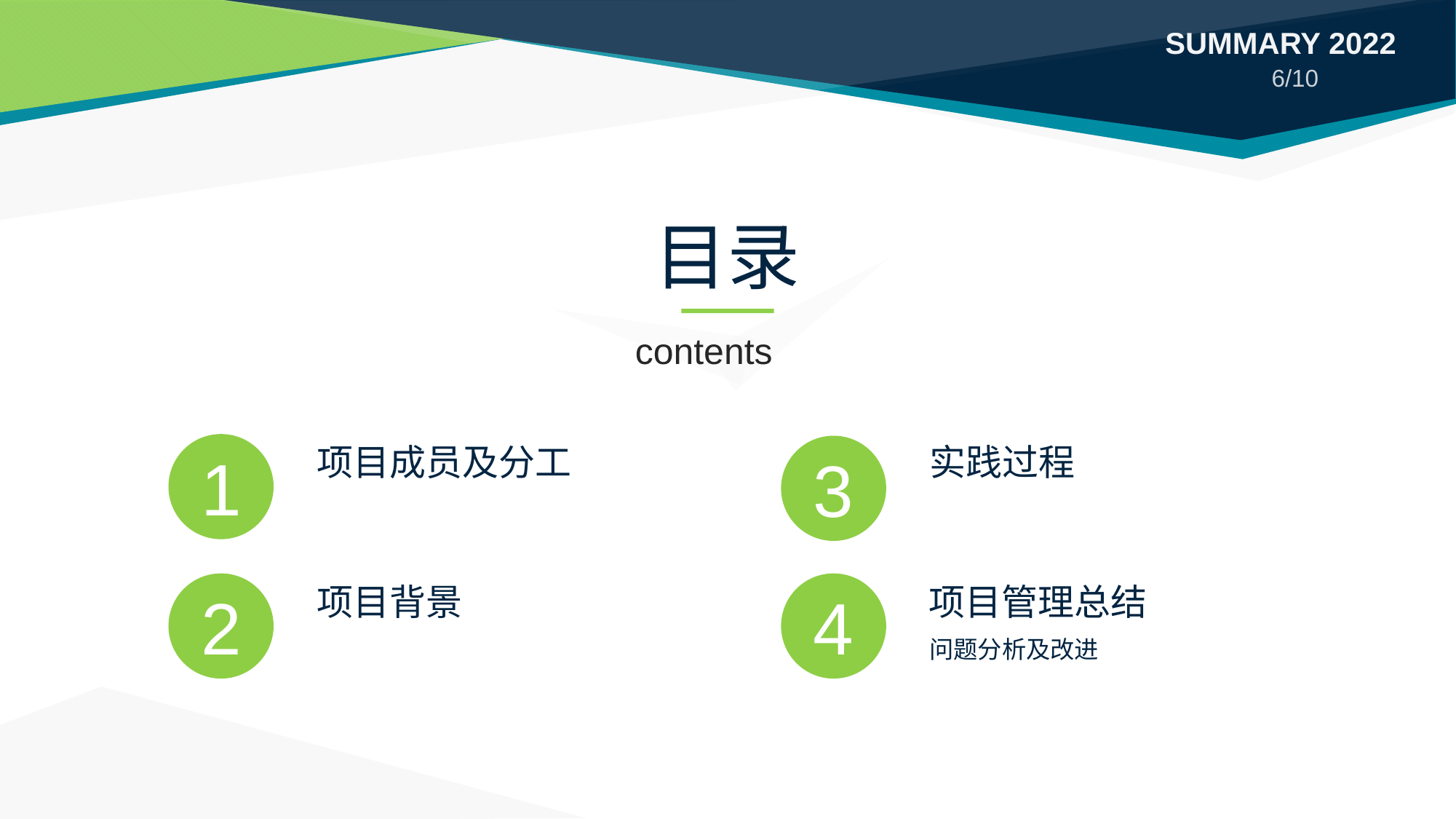

SUMMARY 2022
6/10
目录

contents
1
项目成员及分工
实践过程
3
2
项目背景
4
项目管理总结
问题分析及改进